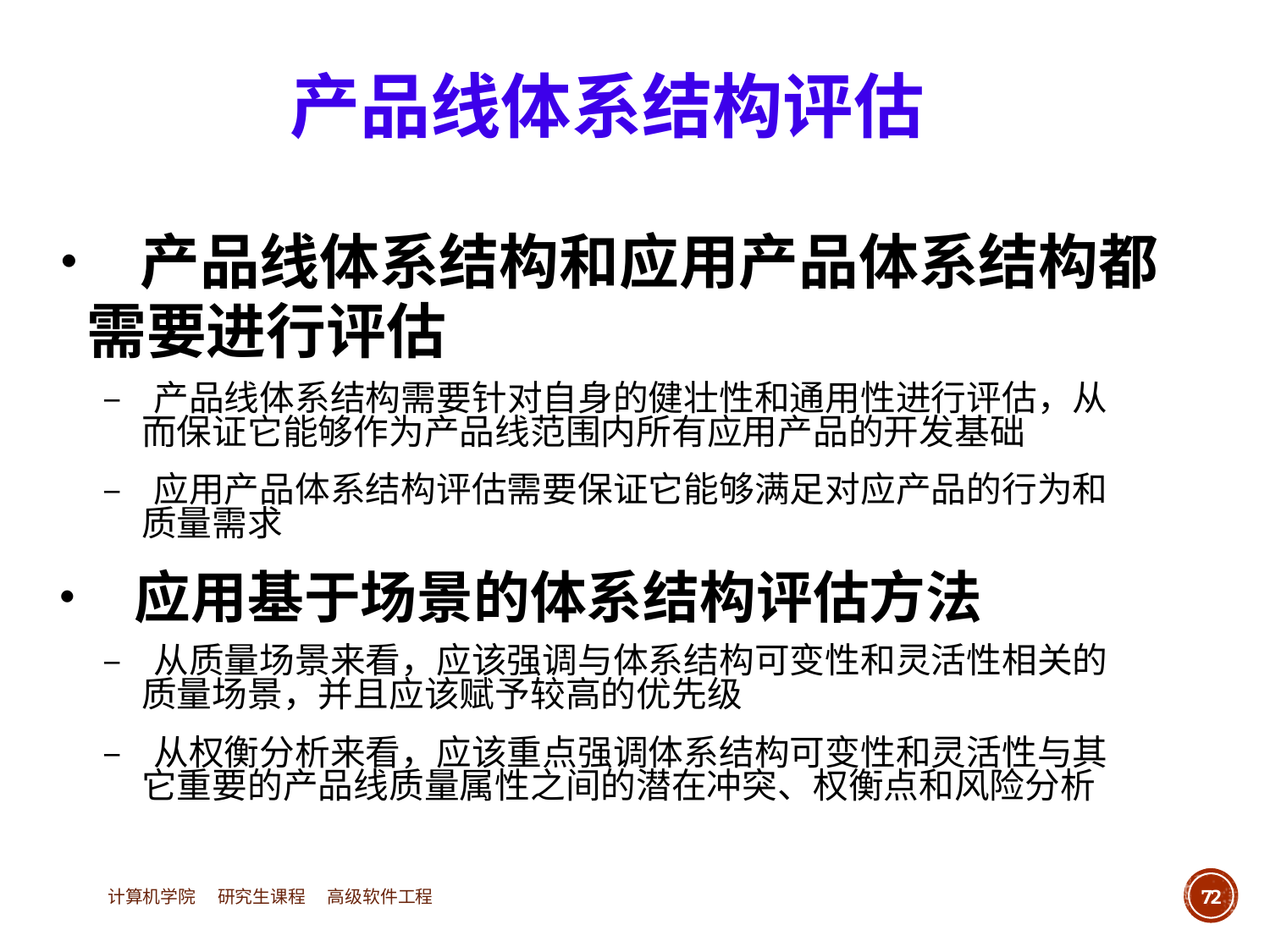

产品线体系结构评估

•  产品线体系结构和应用产品体系结构都
	需要进行评估
		–   产品线体系结构需要针对自身的健壮性和通用性进行评估，从
			而保证它能够作为产品线范围内所有应用产品的开发基础
		–   应用产品体系结构评估需要保证它能够满足对应产品的行为和
			质量需求
•  应用基于场景的体系结构评估方法
		–   从质量场景来看，应该强调与体系结构可变性和灵活性相关的
			质量场景，并且应该赋予较高的优先级
		–   从权衡分析来看，应该重点强调体系结构可变性和灵活性与其
			它重要的产品线质量属性之间的潜在冲突、权衡点和风险分析
计算机学院    研究生课程    高级软件工程
72